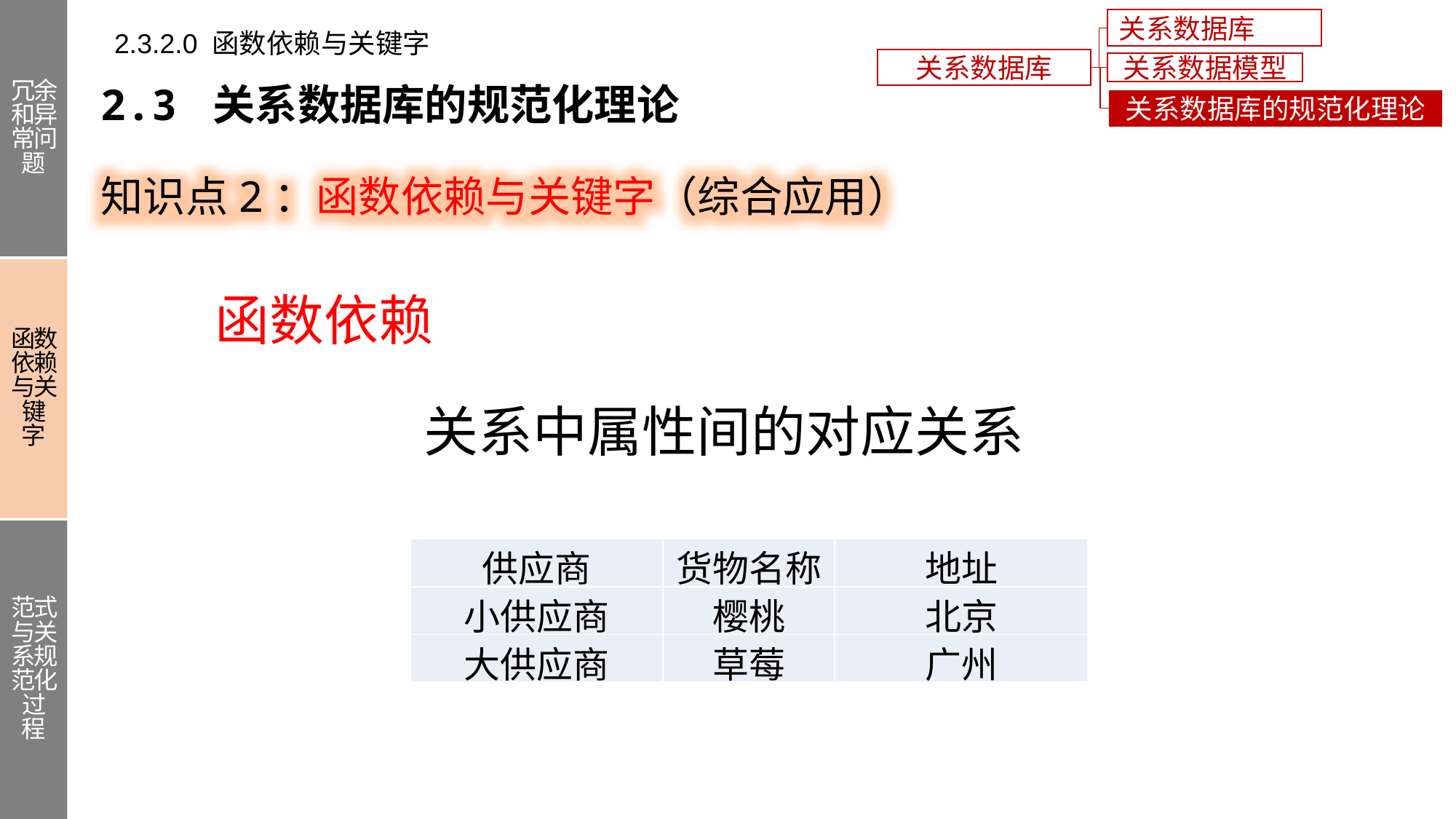

冗余和异常问题
函数依赖与关键字
范式与关系规范化过程
关系数据库概述
2.3.2.0 函数依赖与关键字
关系数据库
关系数据模型
2.3 关系数据库的规范化理论
关系数据库的规范化理论
知识点2：函数依赖与关键字（综合应用）
函数依赖
关系中属性间的对应关系
| 供应商 | 货物名称 | 地址 |
| --- | --- | --- |
| 小供应商 | 樱桃 | 北京 |
| 大供应商 | 草莓 | 广州 |